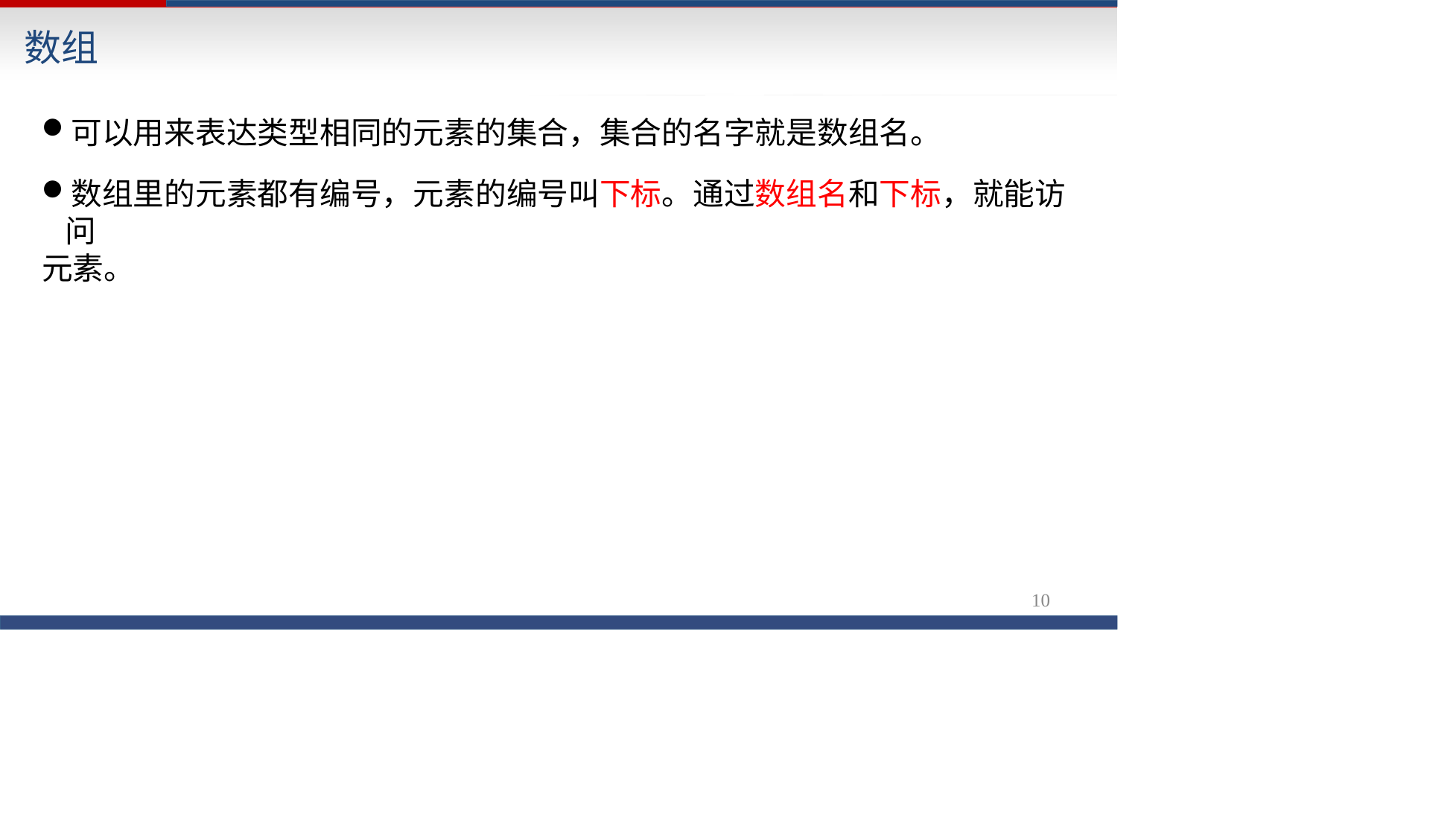

数组

可以用来表达类型相同的元素的集合，集合的名字就是数组名。

数组里的元素都有编号，元素的编号叫下标。通过数组名和下标，就能访问
元素。
10